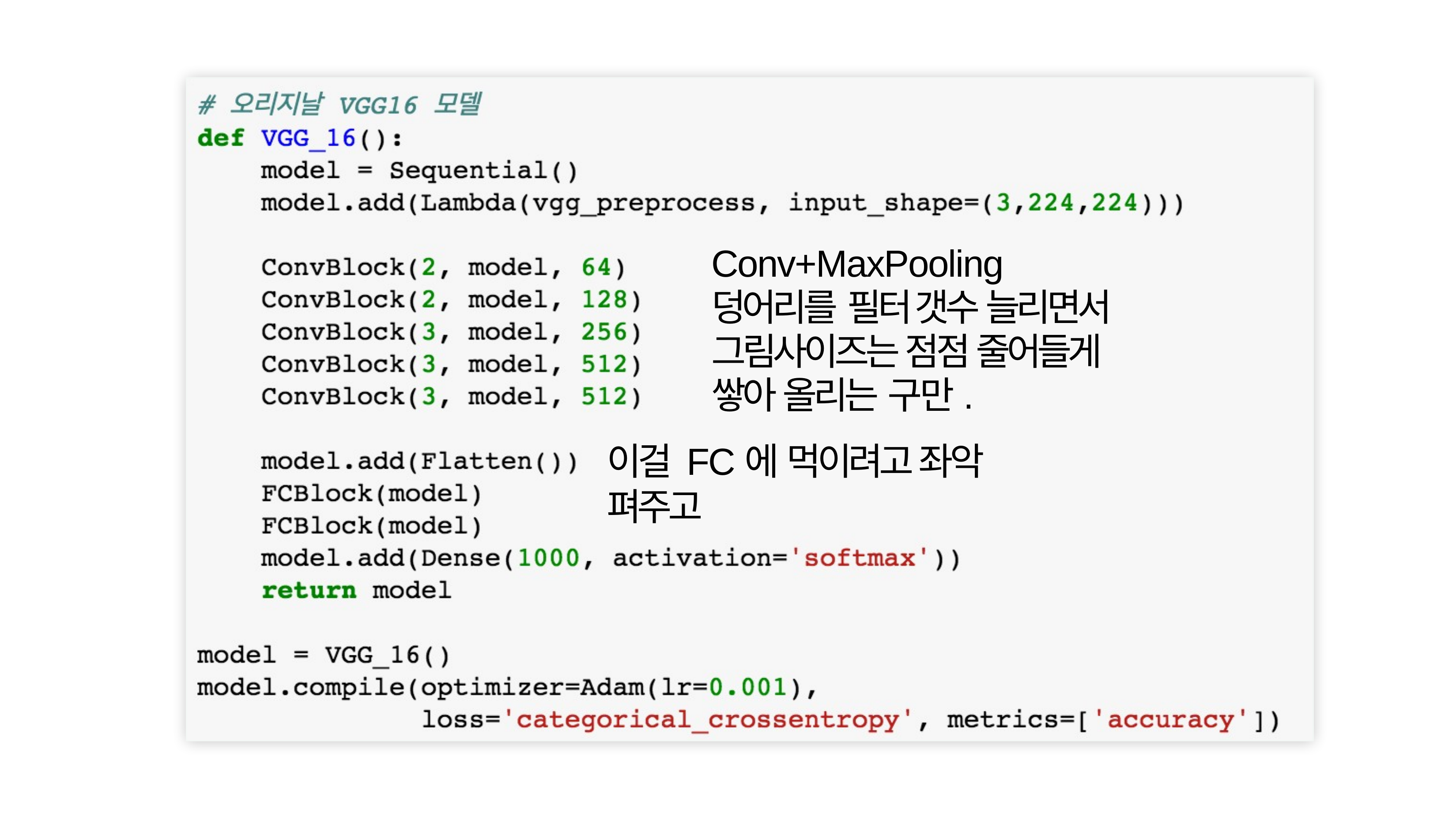

Conv+MaxPooling 덩어리를  필터 갯수 늘리면서  그림사이즈는 점점 줄어들게  쌓아 올리는 구만.
이걸 FC에 먹이려고 좌악 펴주고